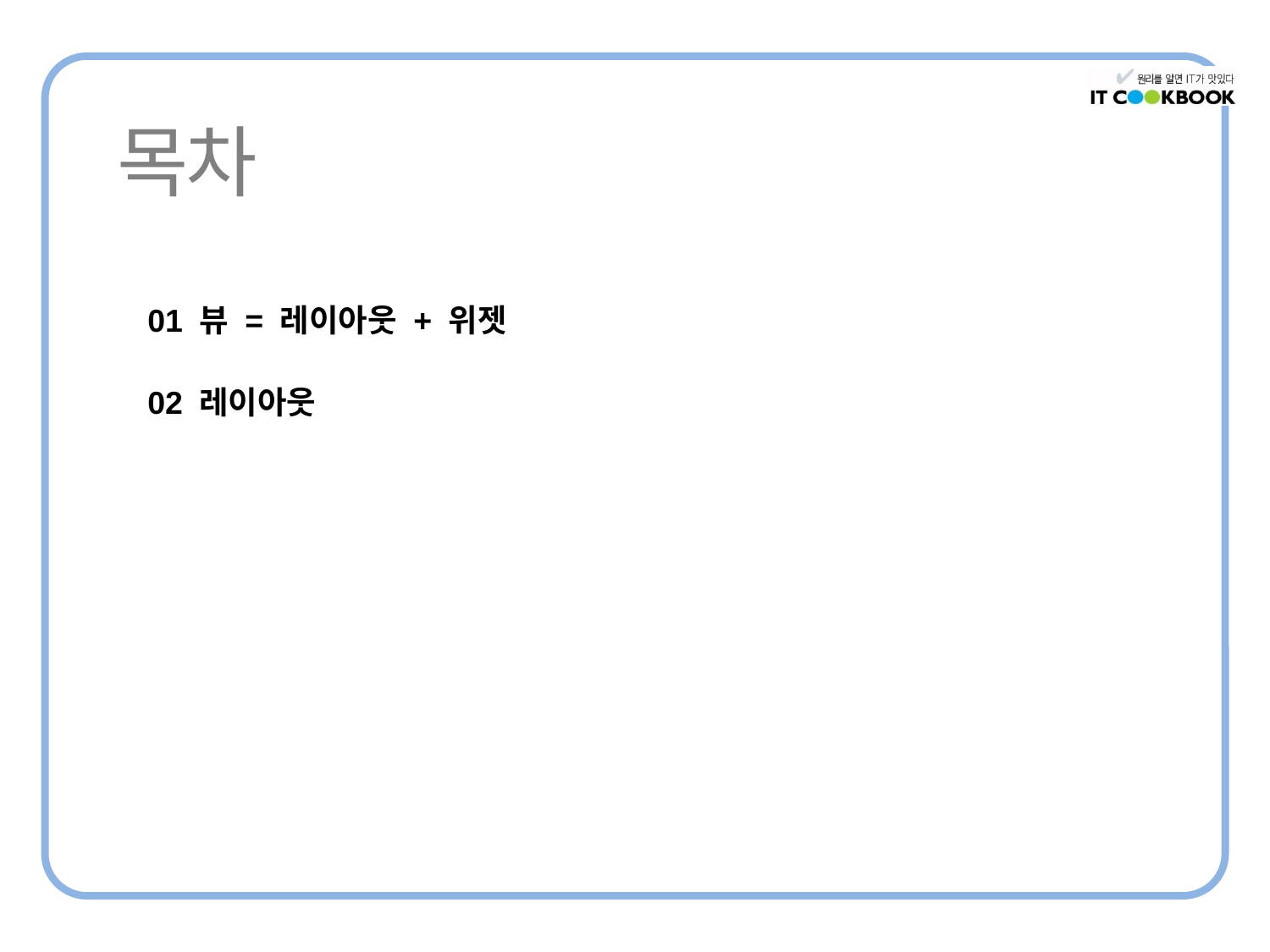

01 뷰 = 레이아웃 + 위젯
02 레이아웃